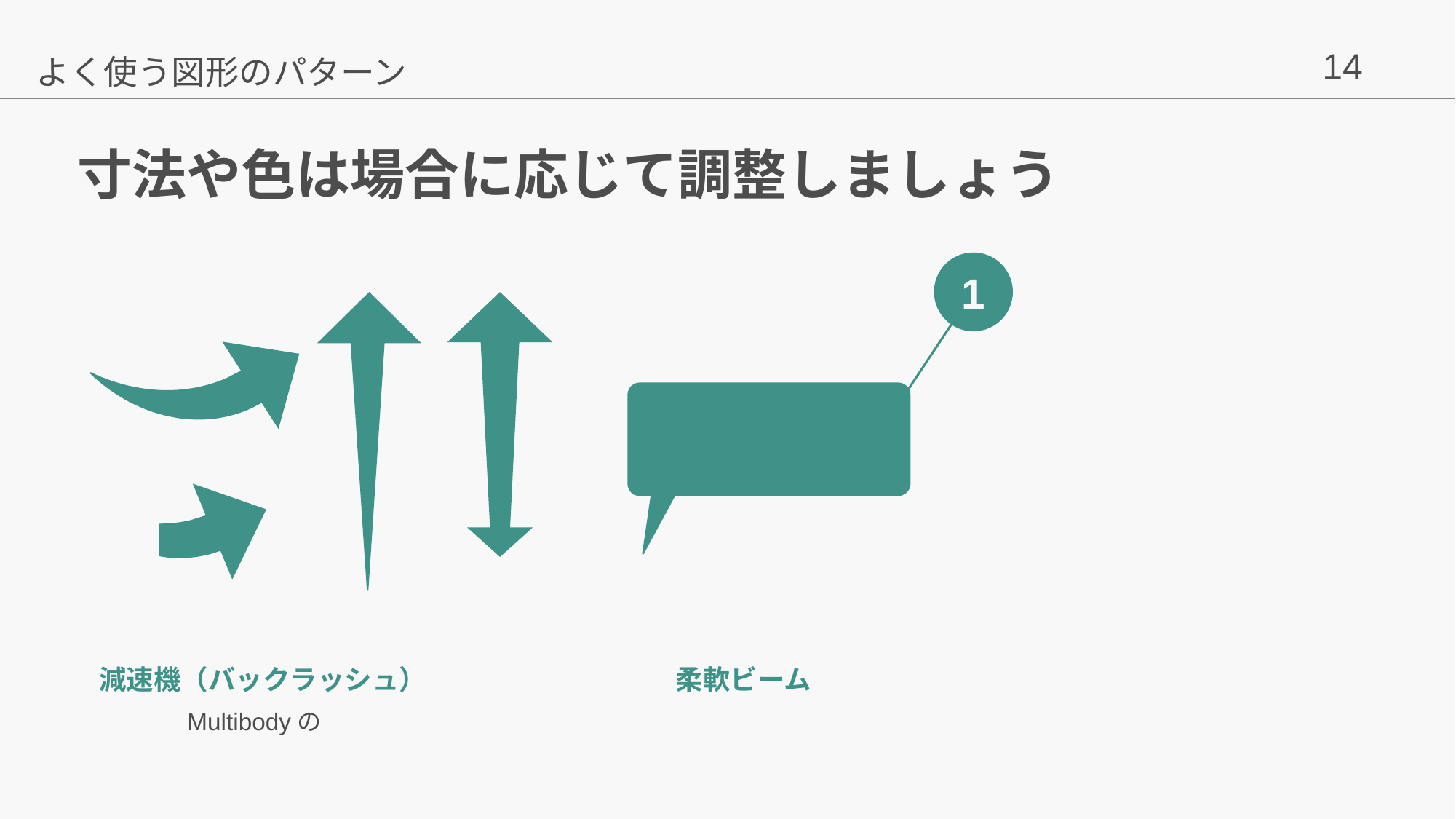

よく使う図形のパターン
# 寸法や色は場合に応じて調整しましょう
1

減速機（バックラッシュ）
柔軟ビーム
Multibodyの